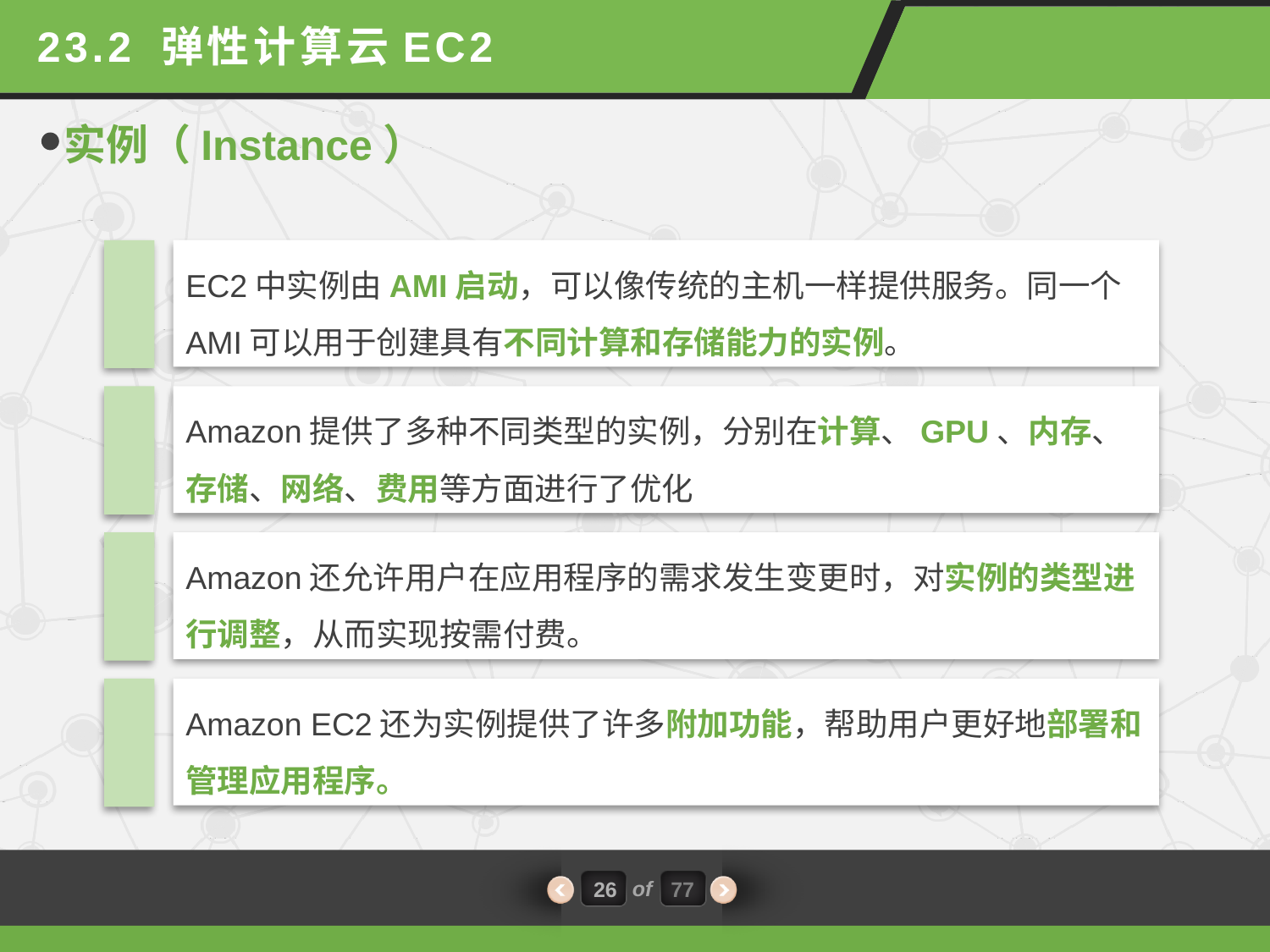

23.2 弹性计算云EC2
实例（Instance）

EC2中实例由AMI启动，可以像传统的主机一样提供服务。同一个AMI可以用于创建具有不同计算和存储能力的实例。

Amazon提供了多种不同类型的实例，分别在计算、GPU、内存、存储、网络、费用等方面进行了优化

Amazon还允许用户在应用程序的需求发生变更时，对实例的类型进行调整，从而实现按需付费。

Amazon EC2还为实例提供了许多附加功能，帮助用户更好地部署和管理应用程序。
26